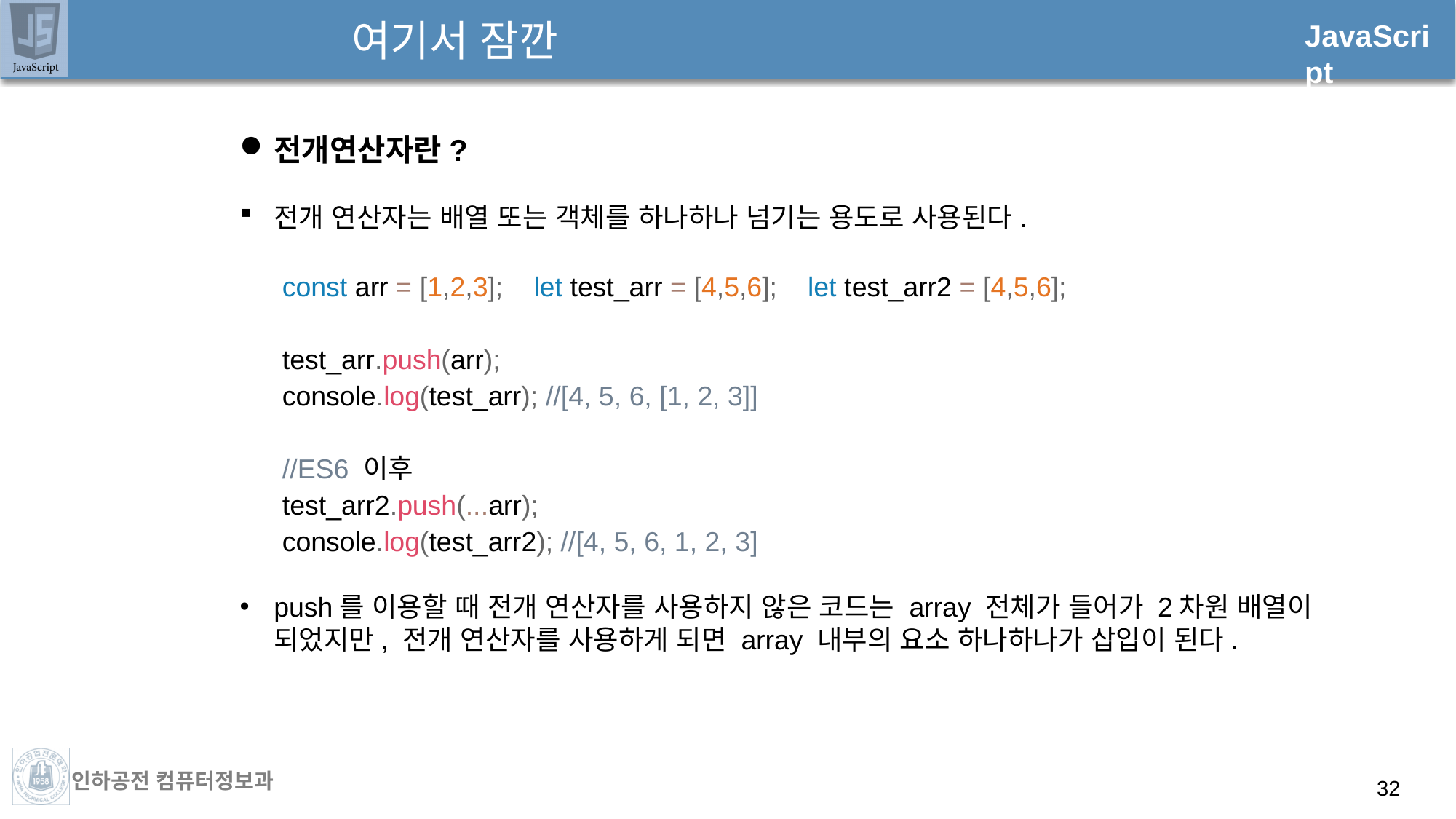

# 여기서 잠깐
전개연산자란?

전개 연산자는 배열 또는 객체를 하나하나 넘기는 용도로 사용된다.
const arr = [1,2,3];    let test_arr = [4,5,6];    let test_arr2 = [4,5,6];

test_arr.push(arr);
console.log(test_arr); //[4, 5, 6, [1, 2, 3]]

//ES6 이후
test_arr2.push(...arr);
console.log(test_arr2); //[4, 5, 6, 1, 2, 3]

push를 이용할 때 전개 연산자를 사용하지 않은 코드는 array 전체가 들어가 2차원 배열이 되었지만, 전개 연산자를 사용하게 되면 array 내부의 요소 하나하나가 삽입이 된다.
​